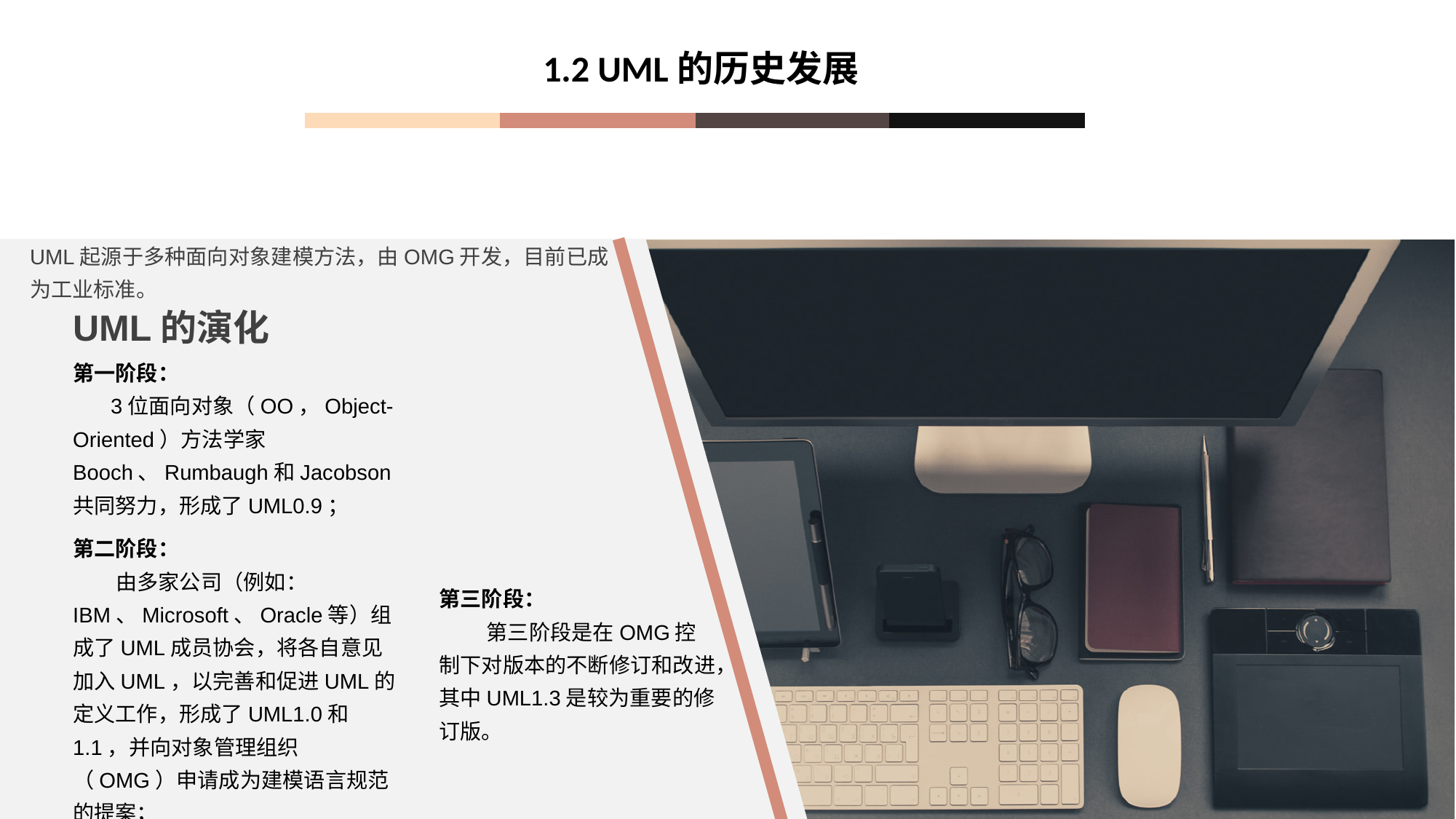

1.2 UML的历史发展
UML起源于多种面向对象建模方法，由OMG开发，目前已成为工业标准。
UML的演化
第一阶段：
        3位面向对象（OO，Object-Oriented）方法学家Booch、Rumbaugh和Jacobson共同努力，形成了UML0.9；
第二阶段：
        由多家公司（例如：IBM、Microsoft、Oracle等）组成了UML成员协会，将各自意见加入UML，以完善和促进UML的定义工作，形成了UML1.0和1.1，并向对象管理组织（OMG）申请成为建模语言规范的提案；
第三阶段：
         第三阶段是在OMG控制下对版本的不断修订和改进，其中UML1.3是较为重要的修订版。